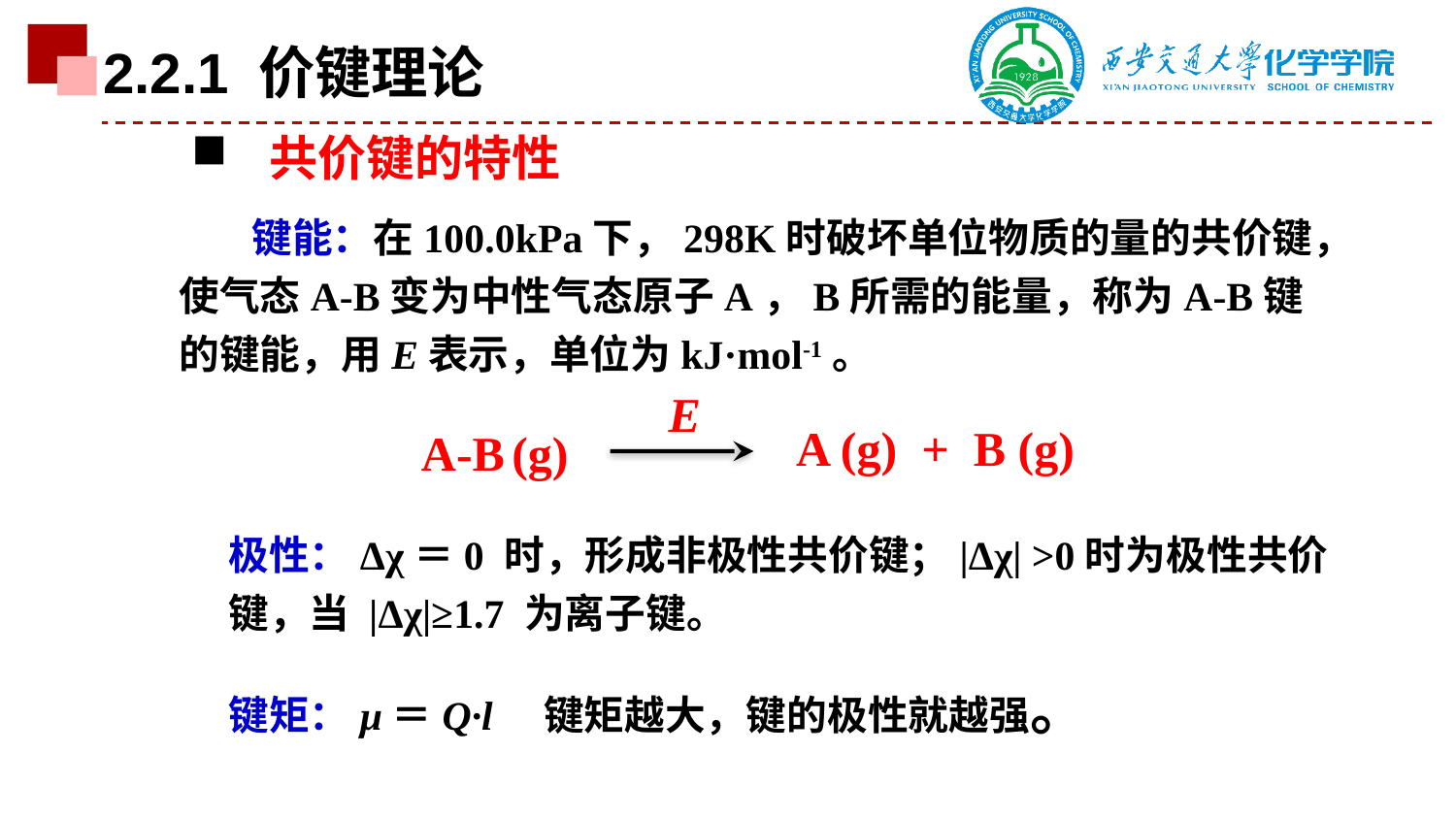

2.2.1 价键理论
 共价键的特性
键能：在100.0kPa下，298K时破坏单位物质的量的共价键，使气态A-B变为中性气态原子A，B所需的能量，称为A-B键的键能，用E表示，单位为kJ·mol-1。
E
A (g)  +  B (g)
A-B (g)

极性：Δχ＝0 时，形成非极性共价键；|Δχ| >0时为极性共价键，当 |Δχ|≥1.7 为离子键。
键矩：μ＝Q·l    键矩越大，键的极性就越强。